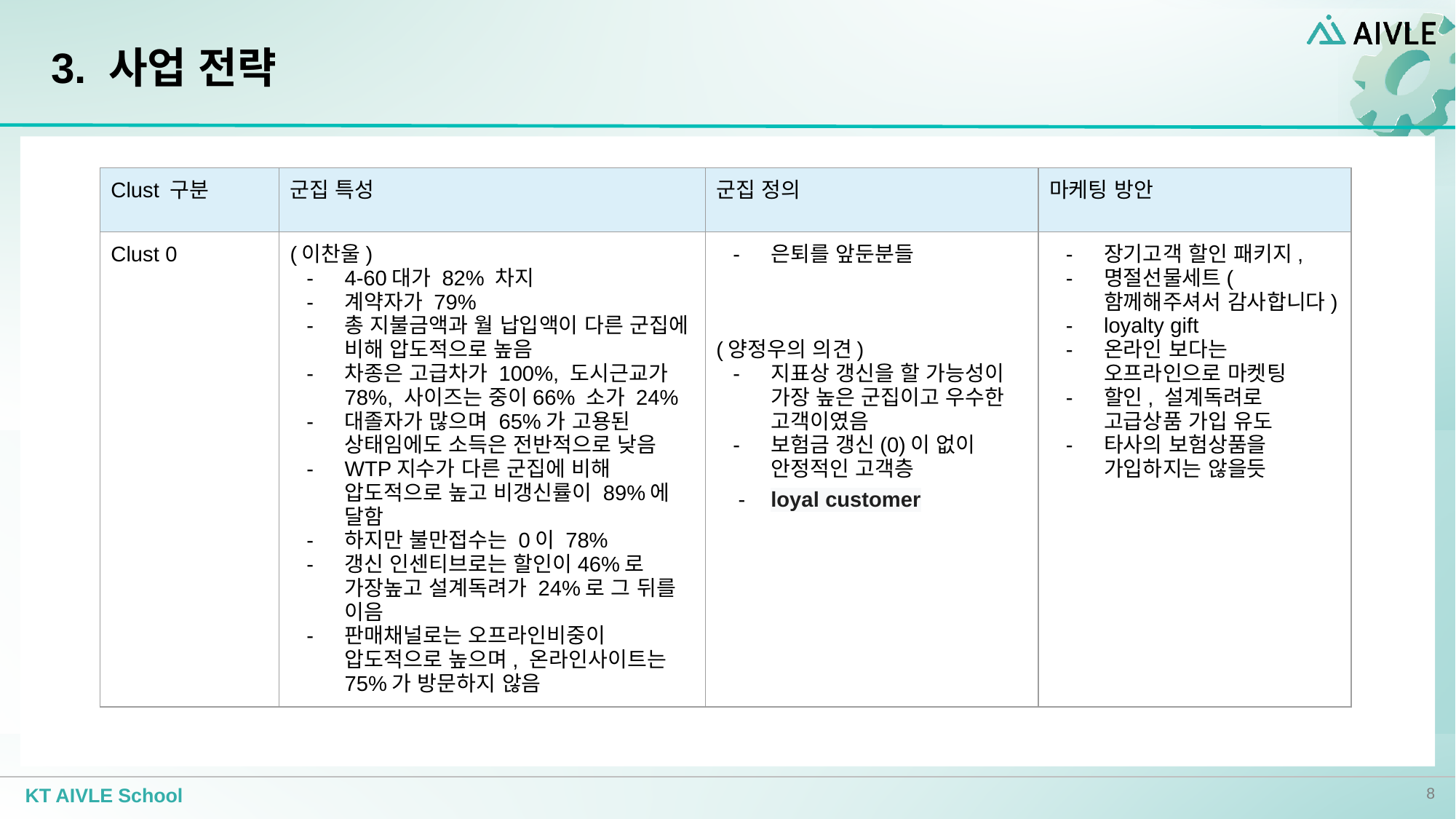

# 3. 사업 전략
| Clust 구분 | 군집 특성 | 군집 정의 | 마케팅 방안 |
| --- | --- | --- | --- |
| Clust 0 | (이찬울) 4-60대가 82% 차지 계약자가 79% 총 지불금액과 월 납입액이 다른 군집에 비해 압도적으로 높음 차종은 고급차가 100%, 도시근교가 78%, 사이즈는 중이66% 소가 24% 대졸자가 많으며 65%가 고용된 상태임에도 소득은 전반적으로 낮음 WTP지수가 다른 군집에 비해 압도적으로 높고 비갱신률이 89%에 달함 하지만 불만접수는 0이 78% 갱신 인센티브로는 할인이46%로 가장높고 설계독려가 24%로 그 뒤를 이음 판매채널로는 오프라인비중이 압도적으로 높으며, 온라인사이트는 75%가 방문하지 않음 | 은퇴를 앞둔분들 (양정우의 의견) 지표상 갱신을 할 가능성이 가장 높은 군집이고 우수한 고객이였음 보험금 갱신(0)이 없이 안정적인 고객층 loyal customer | 장기고객 할인 패키지, 명절선물세트(함께해주셔서 감사합니다) loyalty gift 온라인 보다는 오프라인으로 마켓팅 할인, 설계독려로 고급상품 가입 유도 타사의 보험상품을 가입하지는 않을듯 |